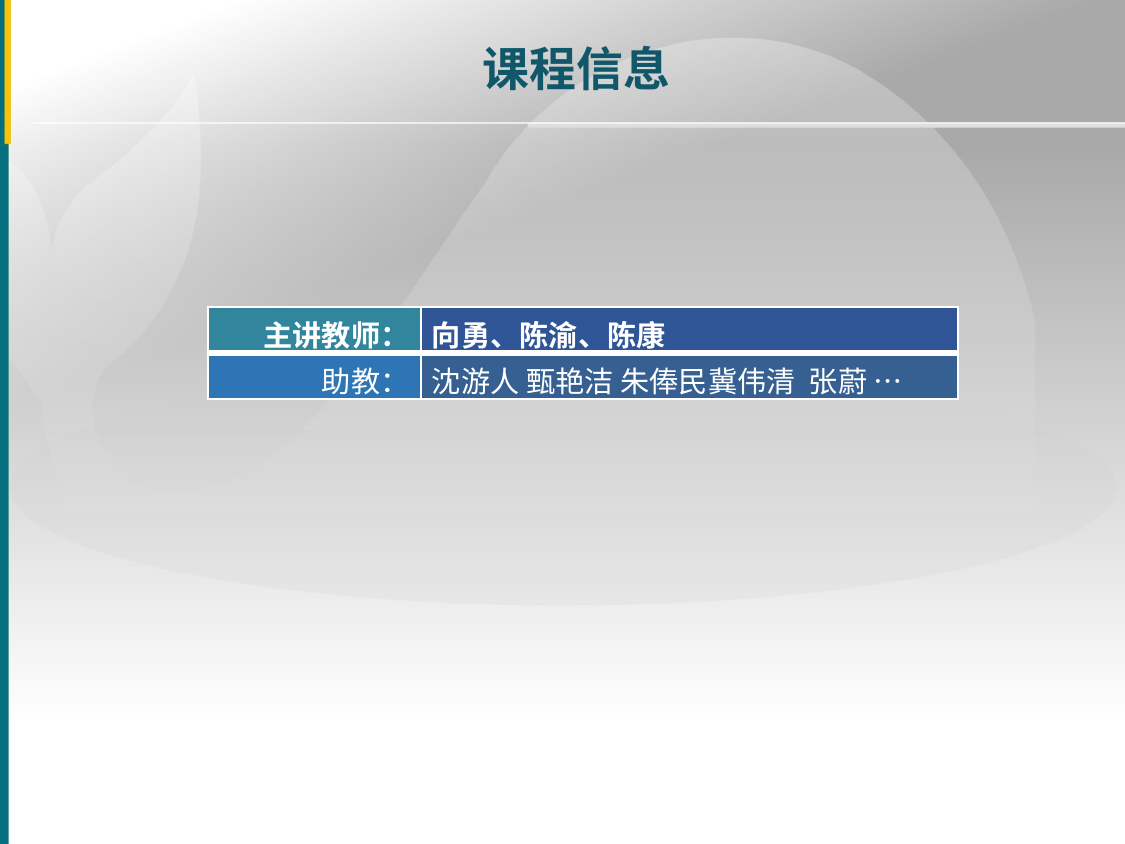

课程信息
| 主讲教师： | 向勇、陈渝、陈康 |
| --- | --- |
| 助教： | 沈游人 甄艳洁 朱俸民冀伟清 张蔚 … |